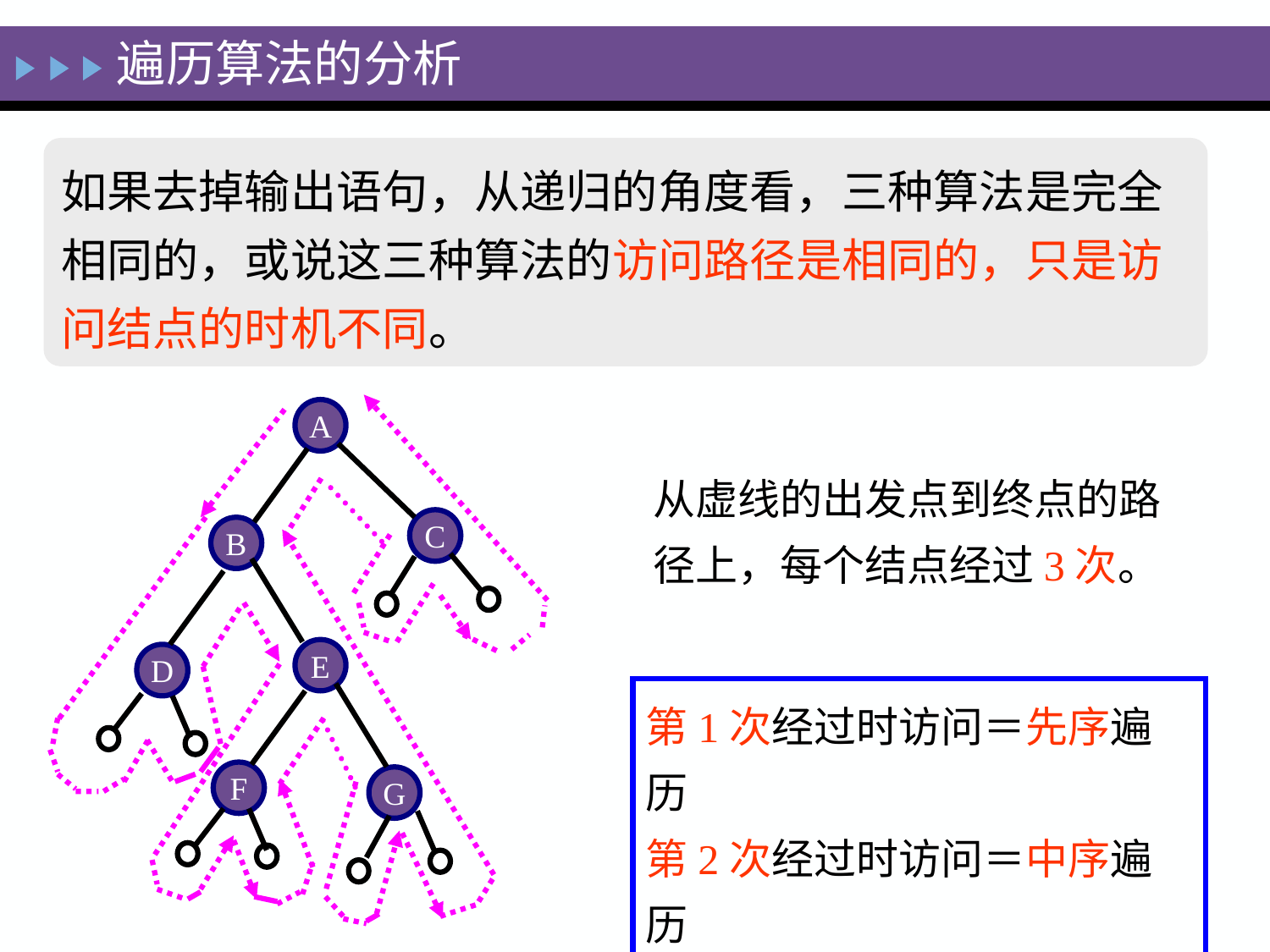

遍历算法的分析
如果去掉输出语句，从递归的角度看，三种算法是完全相同的，或说这三种算法的访问路径是相同的，只是访问结点的时机不同。

A

C

B

E
D

F
G

从虚线的出发点到终点的路径上，每个结点经过3次。
第1次经过时访问＝先序遍历
第2次经过时访问＝中序遍历
第3次经过时访问＝后序遍历